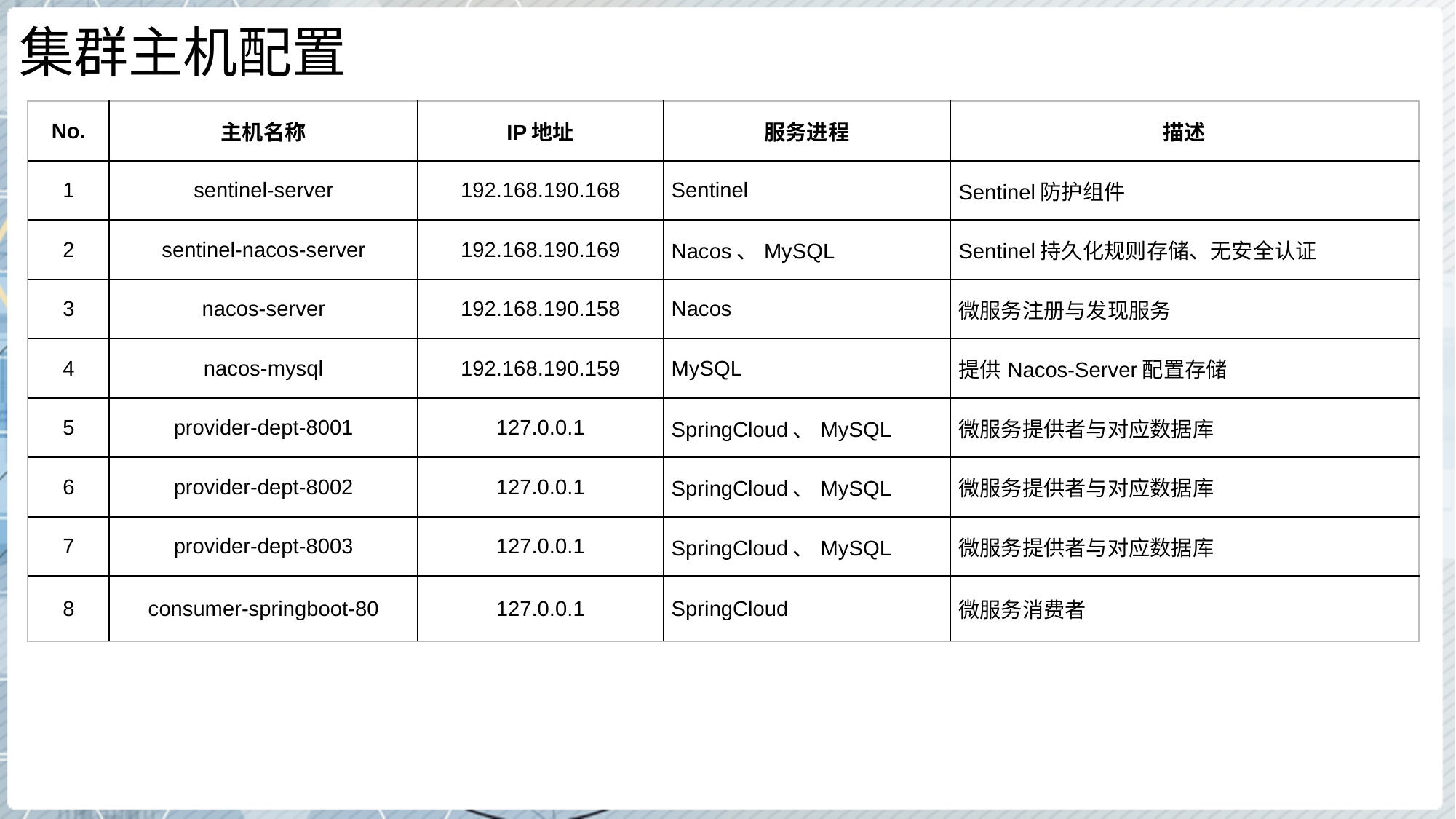

# 集群主机配置
| No. | 主机名称 | IP地址 | 服务进程 | 描述 |
| --- | --- | --- | --- | --- |
| 1 | sentinel-server | 192.168.190.168 | Sentinel | Sentinel防护组件 |
| 2 | sentinel-nacos-server | 192.168.190.169 | Nacos、MySQL | Sentinel持久化规则存储、无安全认证 |
| 3 | nacos-server | 192.168.190.158 | Nacos | 微服务注册与发现服务 |
| 4 | nacos-mysql | 192.168.190.159 | MySQL | 提供Nacos-Server配置存储 |
| 5 | provider-dept-8001 | 127.0.0.1 | SpringCloud、MySQL | 微服务提供者与对应数据库 |
| 6 | provider-dept-8002 | 127.0.0.1 | SpringCloud、MySQL | 微服务提供者与对应数据库 |
| 7 | provider-dept-8003 | 127.0.0.1 | SpringCloud、MySQL | 微服务提供者与对应数据库 |
| 8 | consumer-springboot-80 | 127.0.0.1 | SpringCloud | 微服务消费者 |